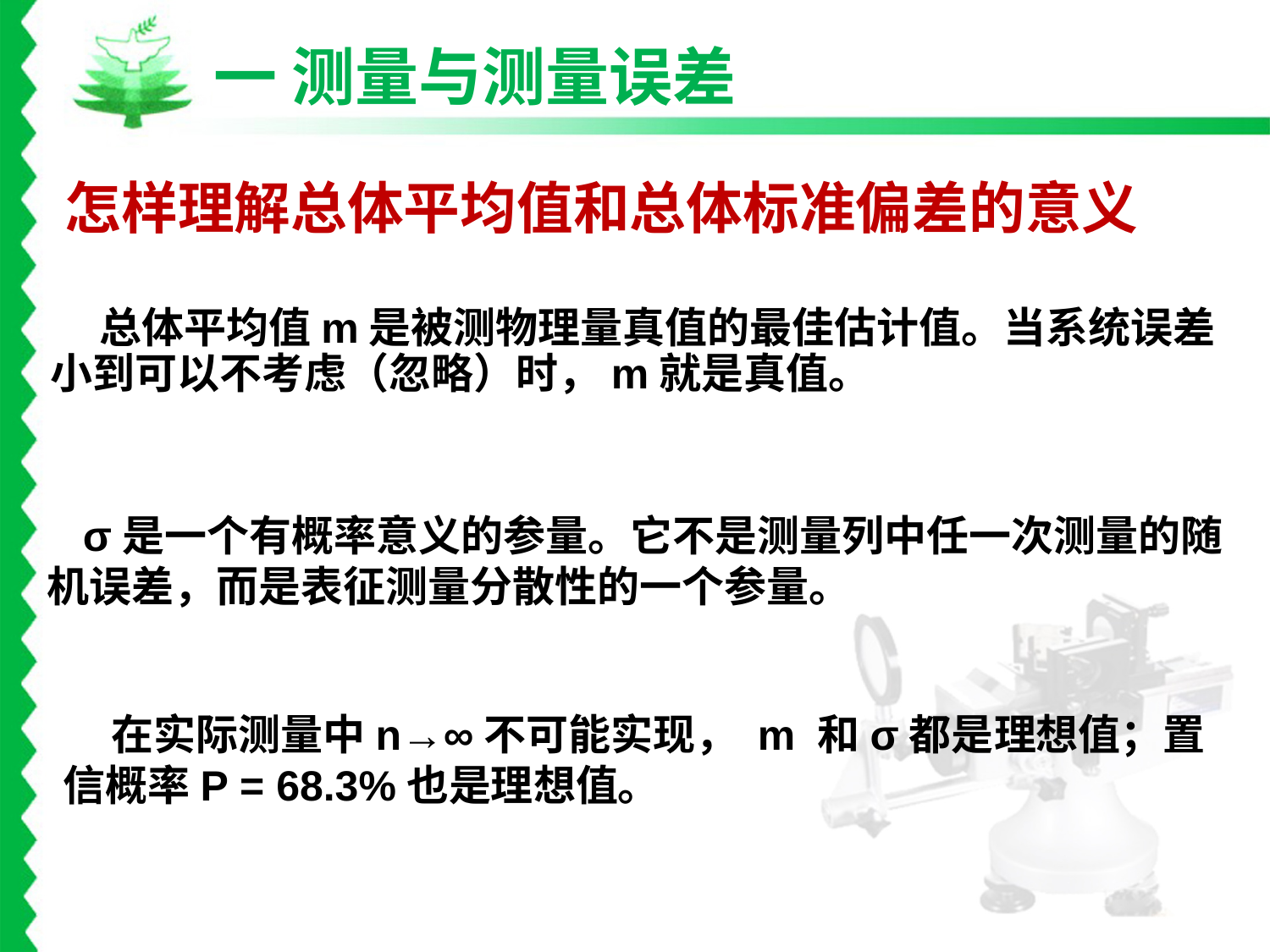

一 测量与测量误差
怎样理解总体平均值和总体标准偏差的意义
    总体平均值m是被测物理量真值的最佳估计值。当系统误差小到可以不考虑（忽略）时，m就是真值。
   σ是一个有概率意义的参量。它不是测量列中任一次测量的随机误差，而是表征测量分散性的一个参量。
    在实际测量中n→∞不可能实现， m 和σ都是理想值；置信概率P = 68.3%也是理想值。